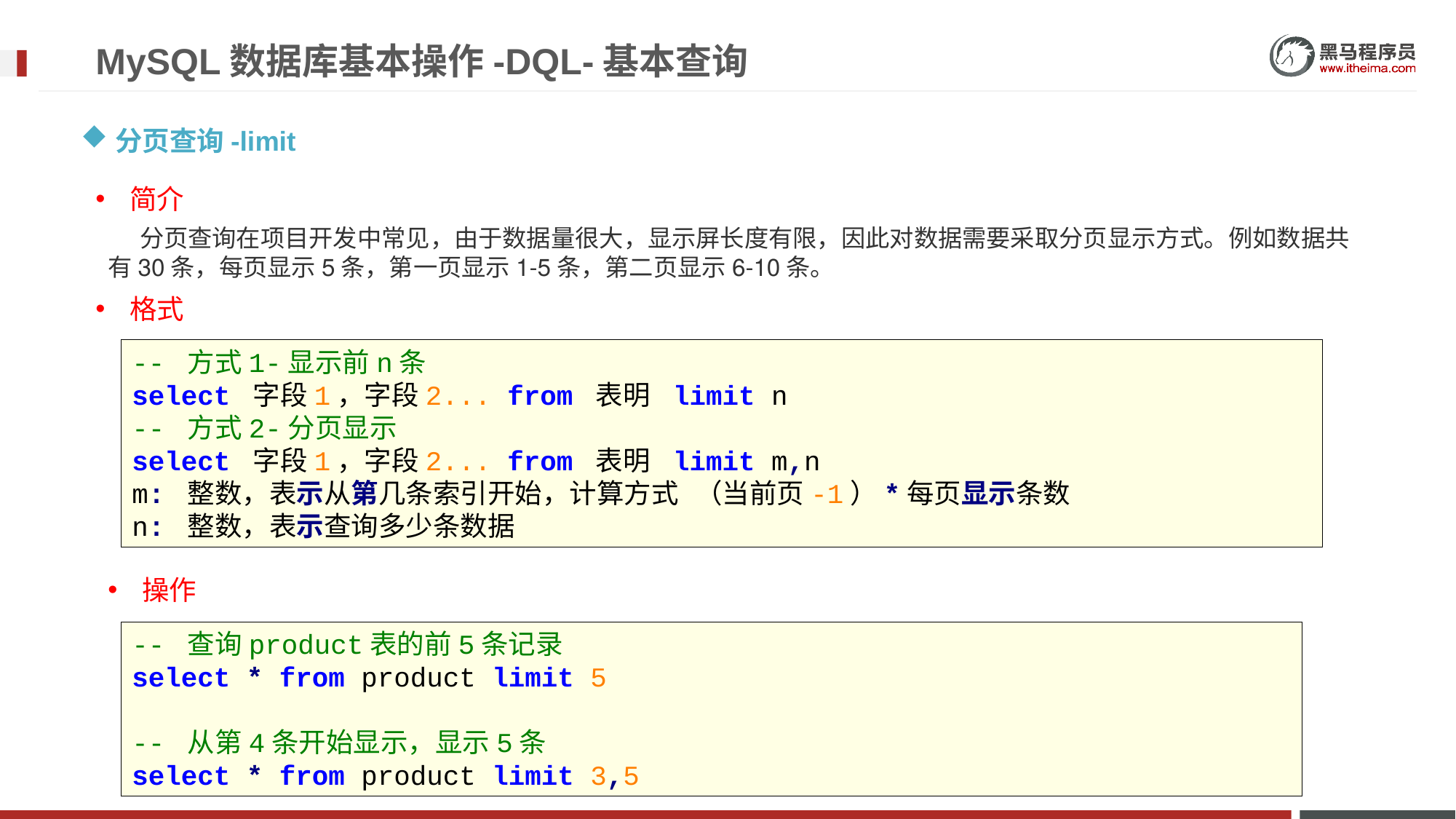

# MySQL数据库基本操作-DQL-基本查询
分页查询-limit
简介
分页查询在项目开发中常见，由于数据量很大，显示屏长度有限，因此对数据需要采取分页显示方式。例如数据共有30条，每页显示5条，第一页显示1-5条，第二页显示6-10条。
格式
-- 方式1-显示前n条
select 字段1，字段2... from 表明 limit n
-- 方式2-分页显示
select 字段1，字段2... from 表明 limit m,n
m: 整数，表示从第几条索引开始，计算方式 （当前页-1）*每页显示条数
n: 整数，表示查询多少条数据
操作
-- 查询product表的前5条记录
select * from product limit 5

-- 从第4条开始显示，显示5条
select * from product limit 3,5